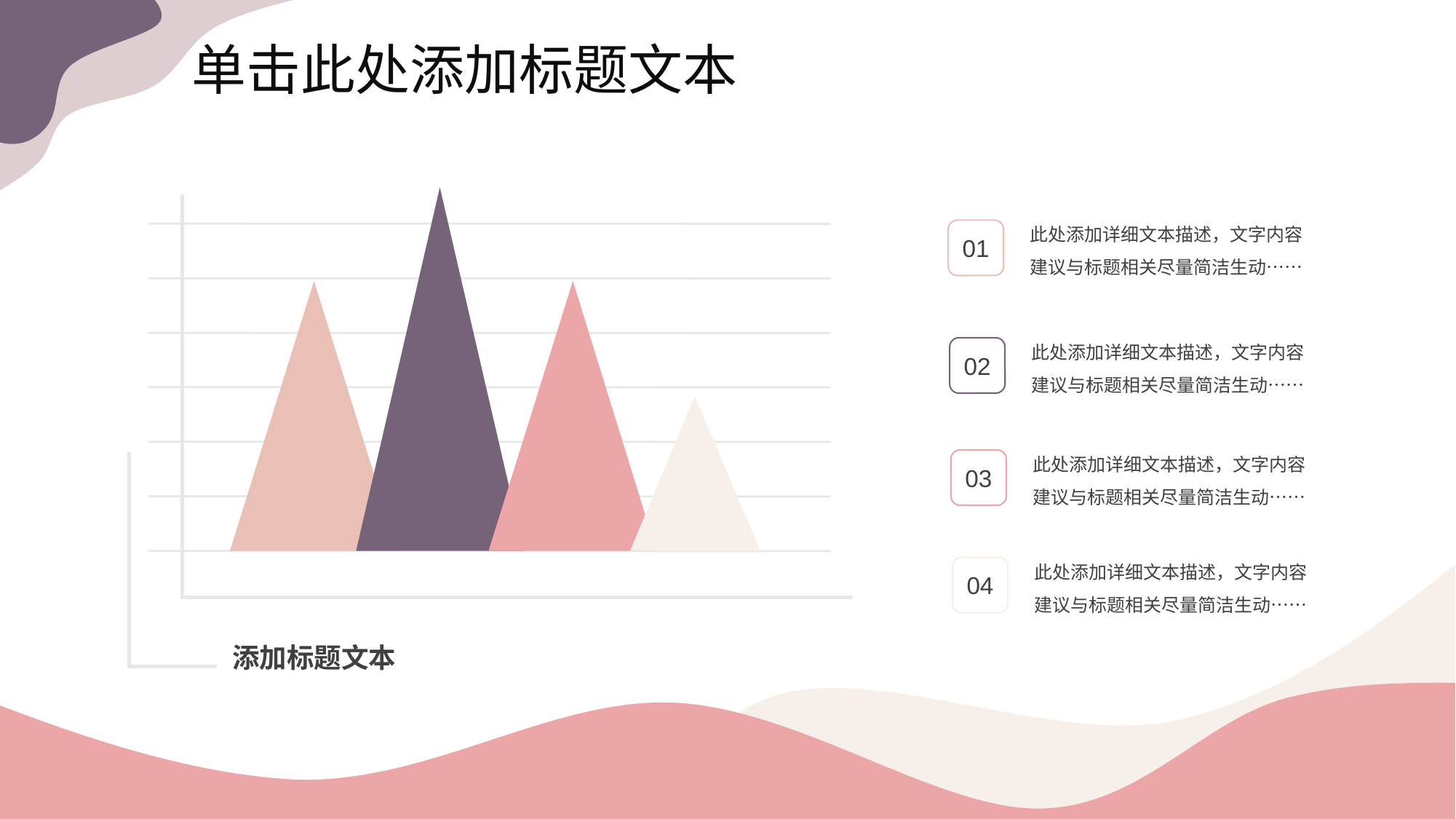

单击此处添加标题文本

此处添加详细文本描述，文字内容建议与标题相关尽量简洁生动……
01

此处添加详细文本描述，文字内容建议与标题相关尽量简洁生动……

02

此处添加详细文本描述，文字内容建议与标题相关尽量简洁生动……

03

此处添加详细文本描述，文字内容建议与标题相关尽量简洁生动……

04

添加标题文本